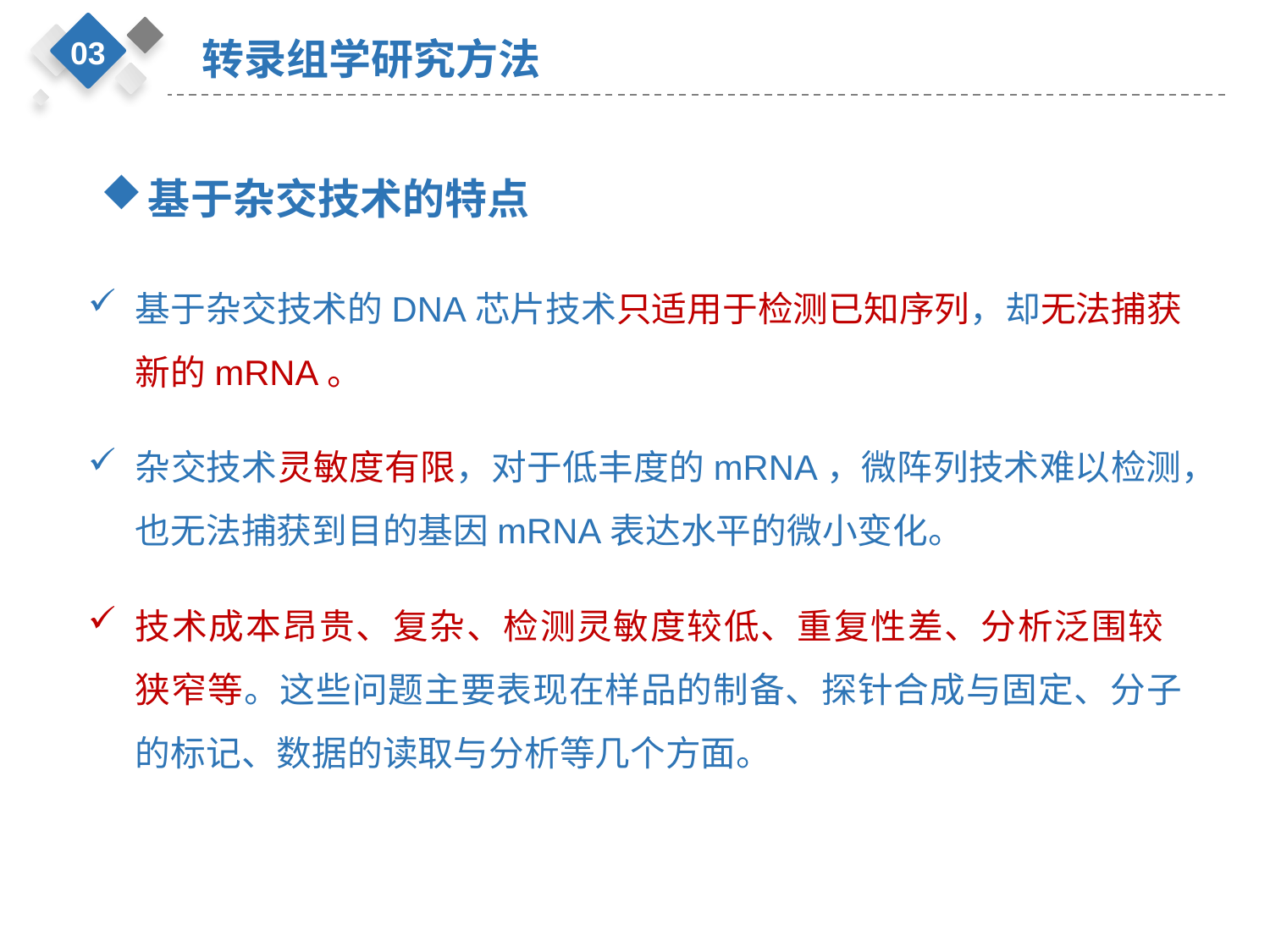

03

转录组学研究方法
基于杂交技术的特点

基于杂交技术的DNA芯片技术只适用于检测已知序列，却无法捕获新的mRNA。

杂交技术灵敏度有限，对于低丰度的mRNA，微阵列技术难以检测，也无法捕获到目的基因mRNA表达水平的微小变化。

技术成本昂贵、复杂、检测灵敏度较低、重复性差、分析泛围较   狭窄等。这些问题主要表现在样品的制备、探针合成与固定、分子的标记、数据的读取与分析等几个方面。